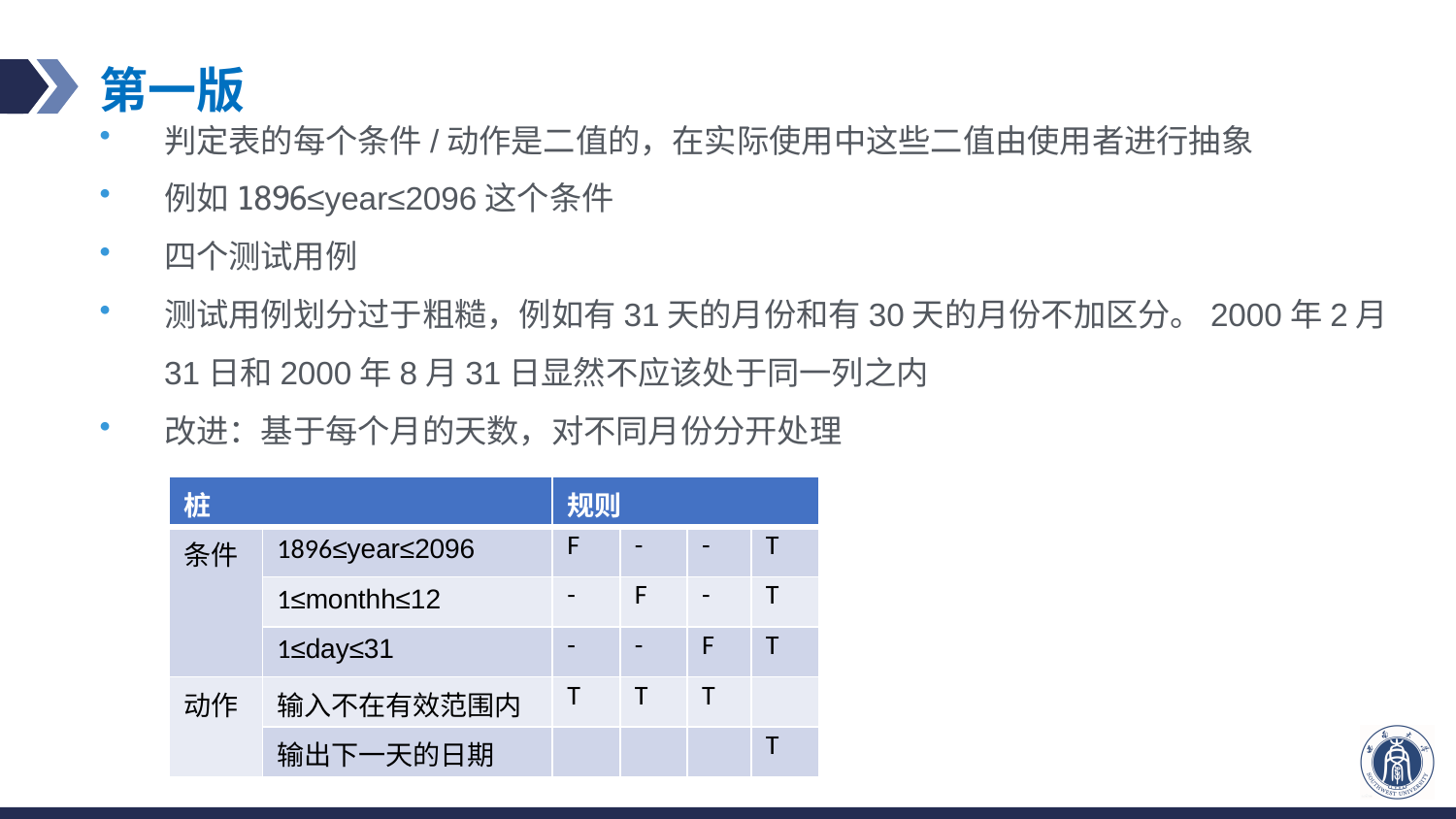

# 第一版
判定表的每个条件/动作是二值的，在实际使用中这些二值由使用者进行抽象
例如1896≤year≤2096这个条件
四个测试用例
测试用例划分过于粗糙，例如有31天的月份和有30天的月份不加区分。2000年2月31日和2000年8月31日显然不应该处于同一列之内
改进：基于每个月的天数，对不同月份分开处理

| 桩 |  | 规则 |  |  |  |
| --- | --- | --- | --- | --- | --- |
| 条件 | 1896≤year≤2096 | F | - | - | T |
|  | 1≤monthh≤12 | - | F | - | T |
|  | 1≤day≤31 | - | - | F | T |
| 动作 | 输入不在有效范围内 | T | T | T |  |
|  | 输出下一天的日期 |  |  |  | T |